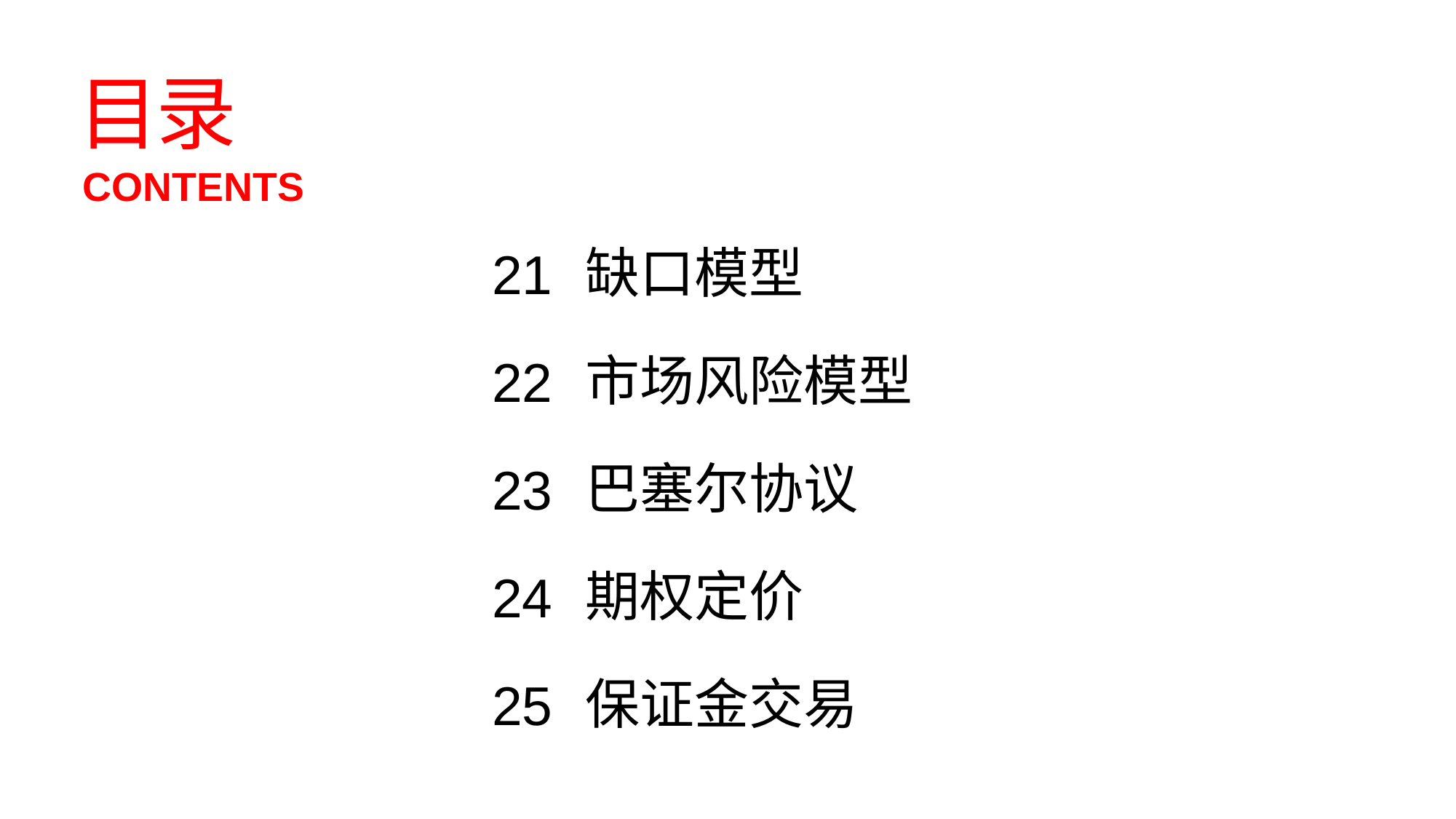

目录
CONTENTS
缺口模型
21
市场风险模型
22
巴塞尔协议
23
期权定价
24
保证金交易
25